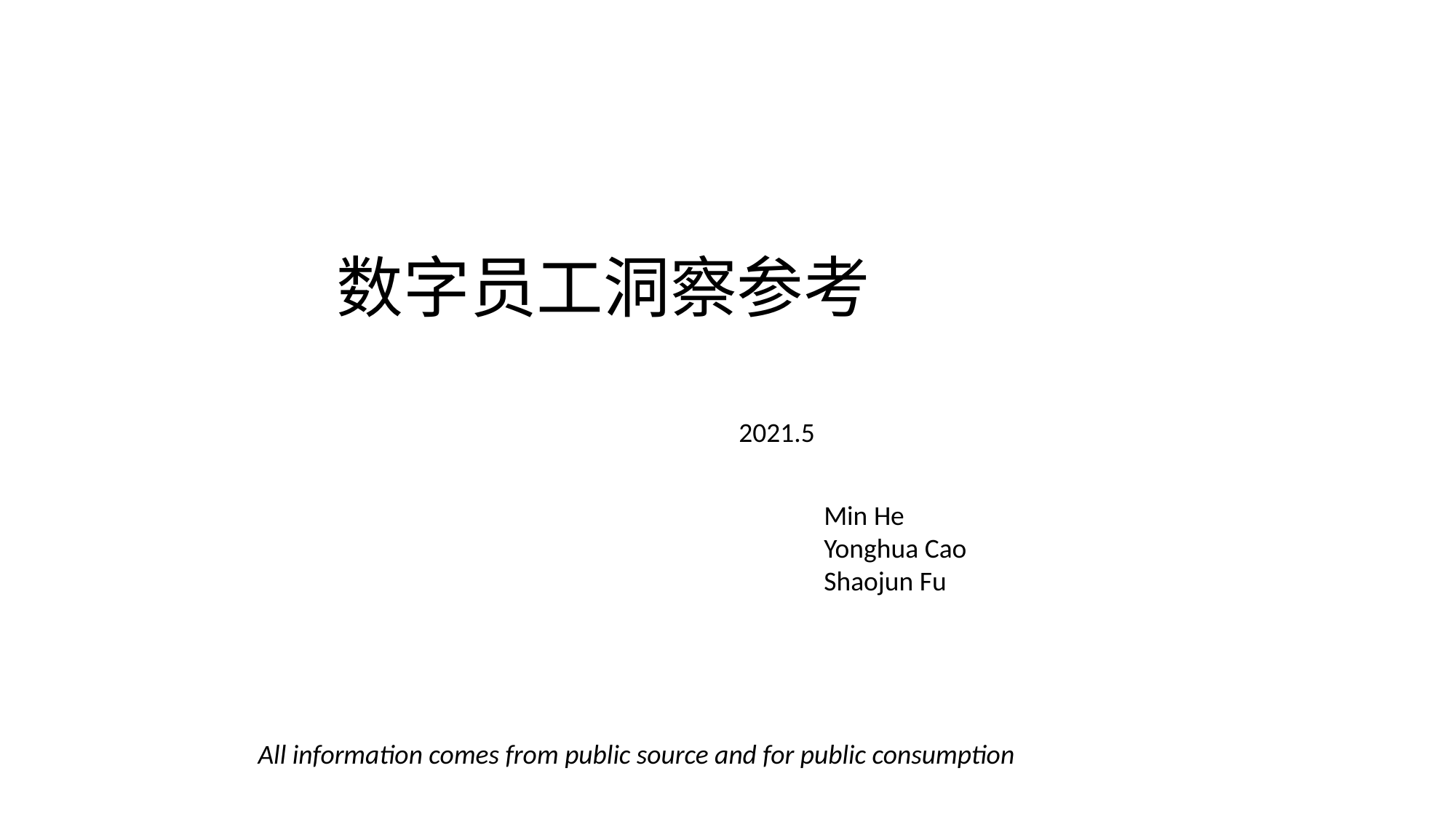

# 数字员工洞察参考
2021.5
Min He
Yonghua Cao
Shaojun Fu
All information comes from public source and for public consumption